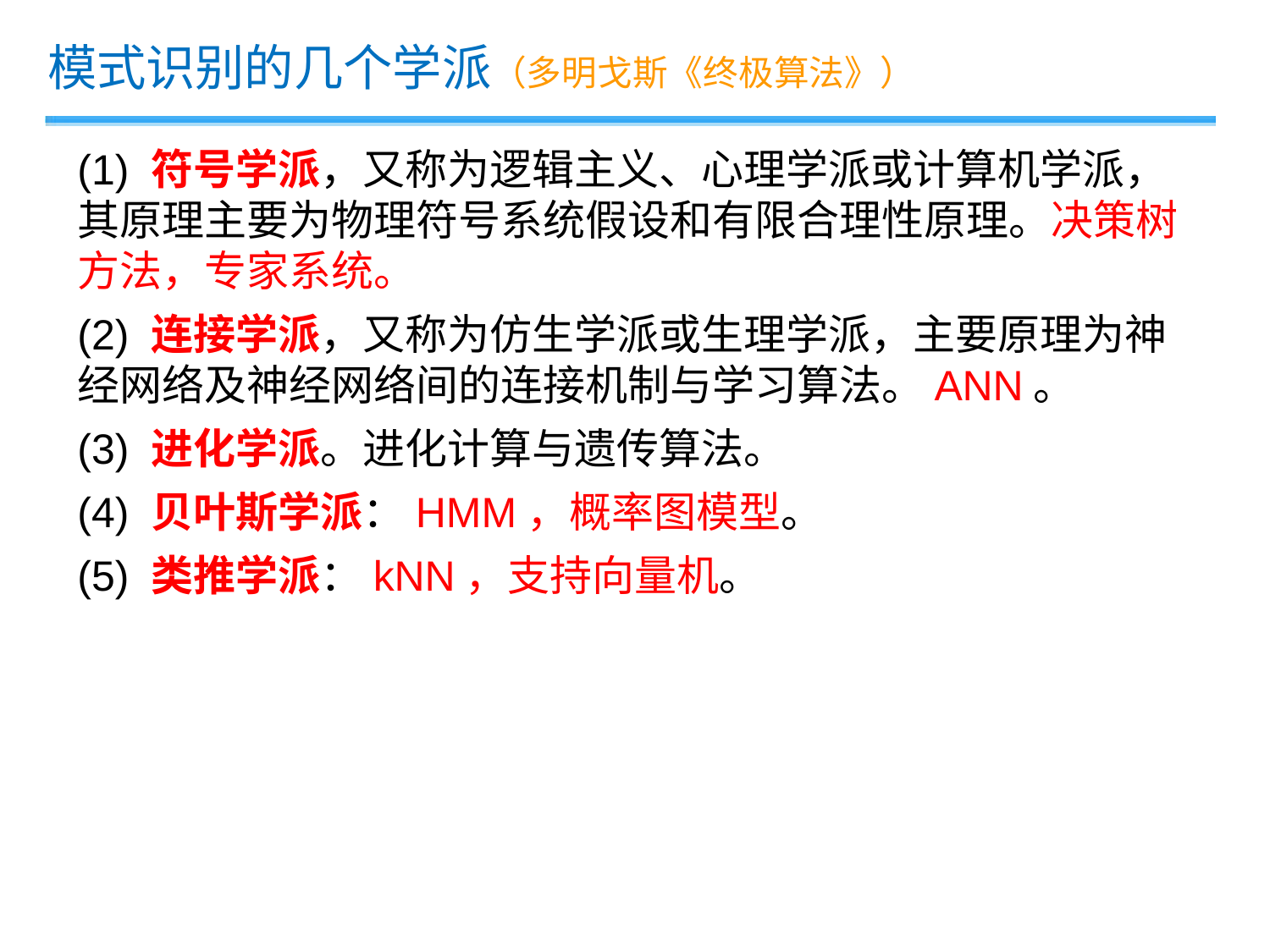

模式识别的几个学派（多明戈斯《终极算法》）
(1) 符号学派，又称为逻辑主义、心理学派或计算机学派，其原理主要为物理符号系统假设和有限合理性原理。决策树方法，专家系统。
(2) 连接学派，又称为仿生学派或生理学派，主要原理为神经网络及神经网络间的连接机制与学习算法。ANN。
(3) 进化学派。进化计算与遗传算法。
(4) 贝叶斯学派：HMM，概率图模型。
(5) 类推学派：kNN，支持向量机。